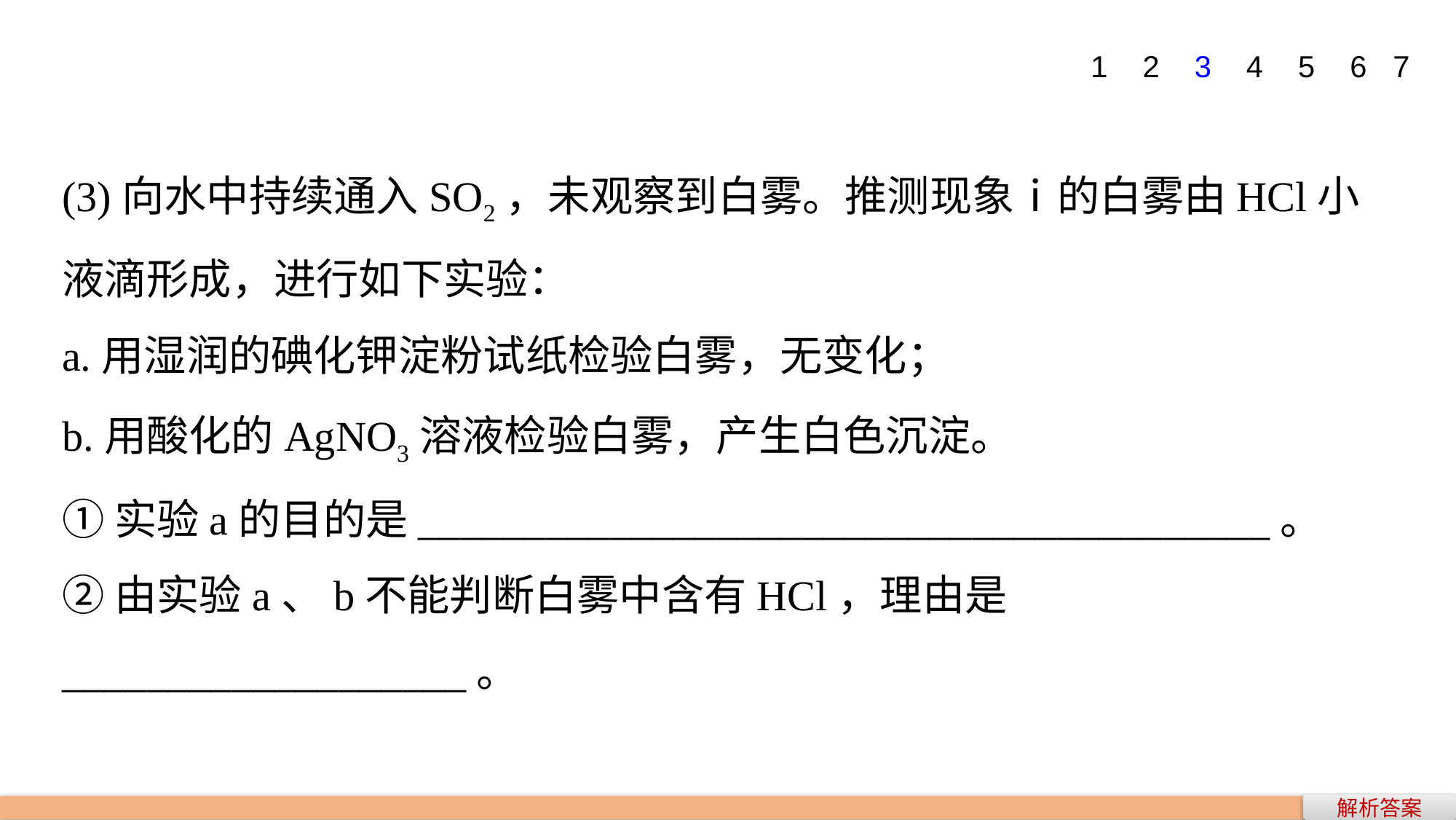

1
2
3
4
5
6
7
(3)向水中持续通入SO2，未观察到白雾。推测现象ⅰ的白雾由HCl小液滴形成，进行如下实验：
a.用湿润的碘化钾淀粉试纸检验白雾，无变化；
b.用酸化的AgNO3溶液检验白雾，产生白色沉淀。
①实验a的目的是________________________________________。
②由实验a、b不能判断白雾中含有HCl，理由是___________________。
解析答案